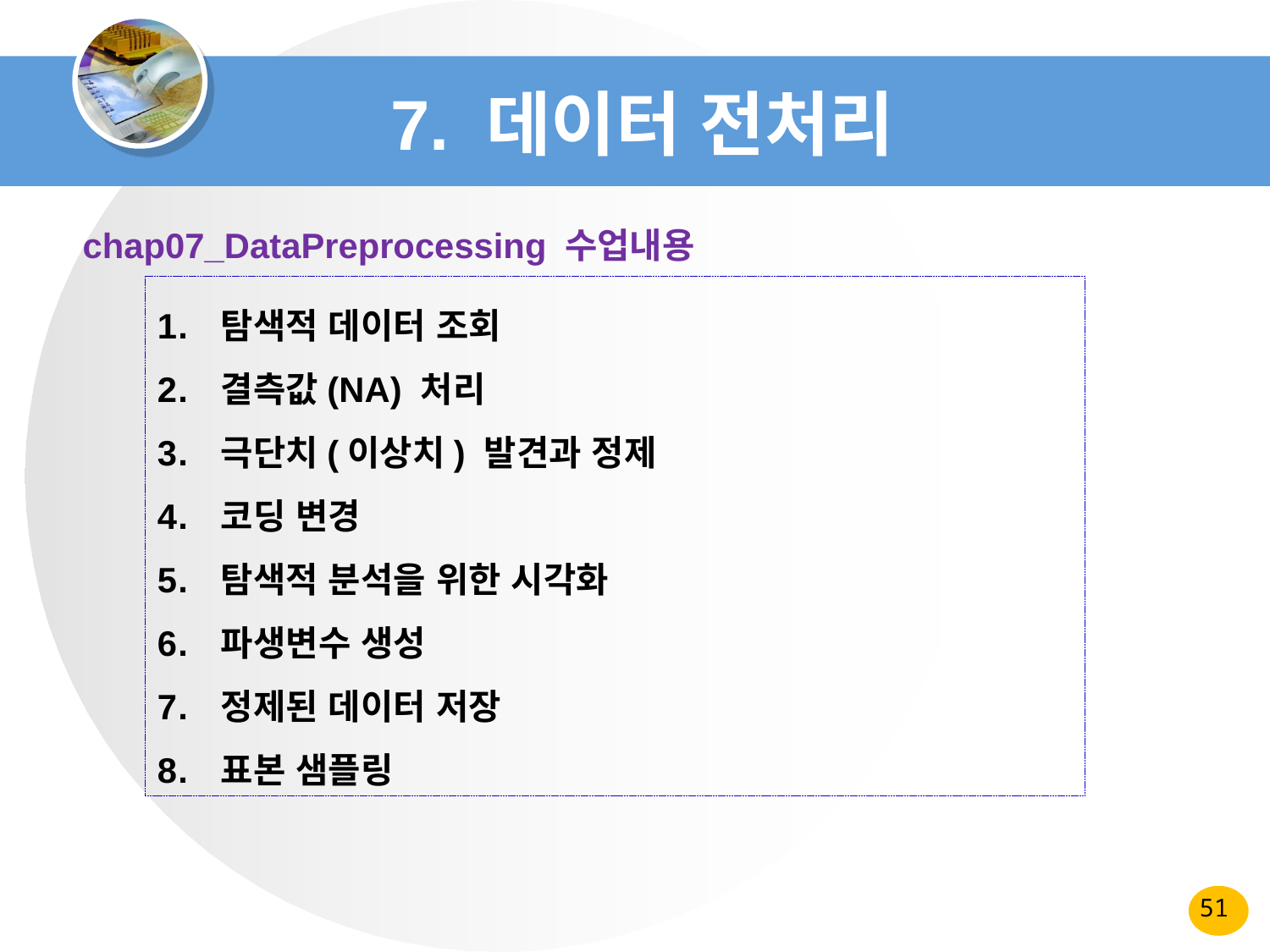

# 7. 데이터 전처리
chap07_DataPreprocessing 수업내용
탐색적 데이터 조회
결측값(NA) 처리
극단치(이상치) 발견과 정제
코딩 변경
탐색적 분석을 위한 시각화
파생변수 생성
정제된 데이터 저장
표본 샘플링
51